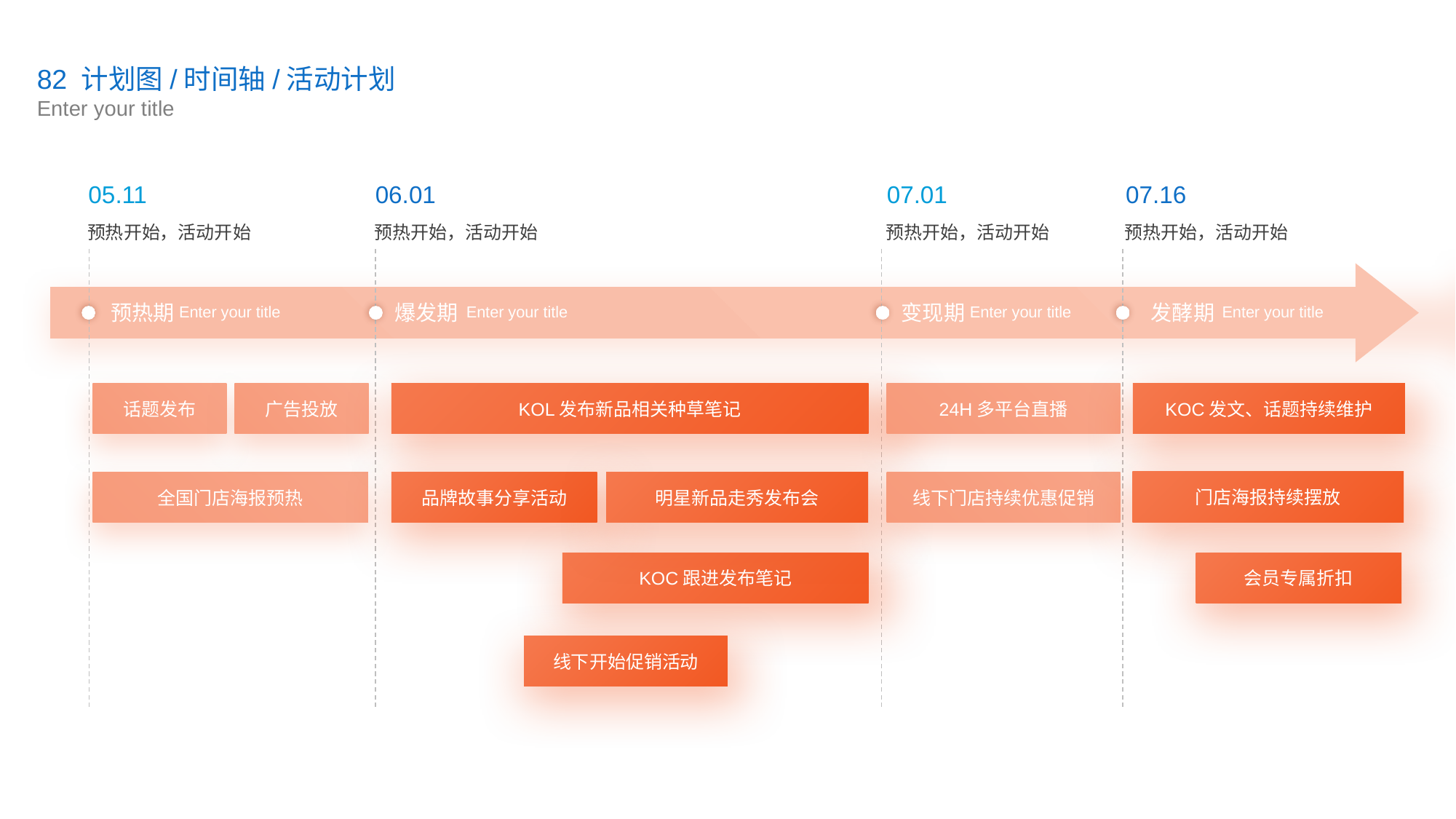

82 计划图/时间轴/活动计划
Enter your title
05.11
06.01
07.01
07.16
预热开始，活动开始
预热开始，活动开始
预热开始，活动开始
预热开始，活动开始

预热期
爆发期
变现期
发酵期
Enter your title
Enter your title
Enter your title
Enter your title

话题发布
广告投放
KOL发布新品相关种草笔记
24H多平台直播
KOC发文、话题持续维护

门店海报持续摆放

全国门店海报预热
品牌故事分享活动
明星新品走秀发布会
线下门店持续优惠促销

KOC跟进发布笔记

会员专属折扣

线下开始促销活动